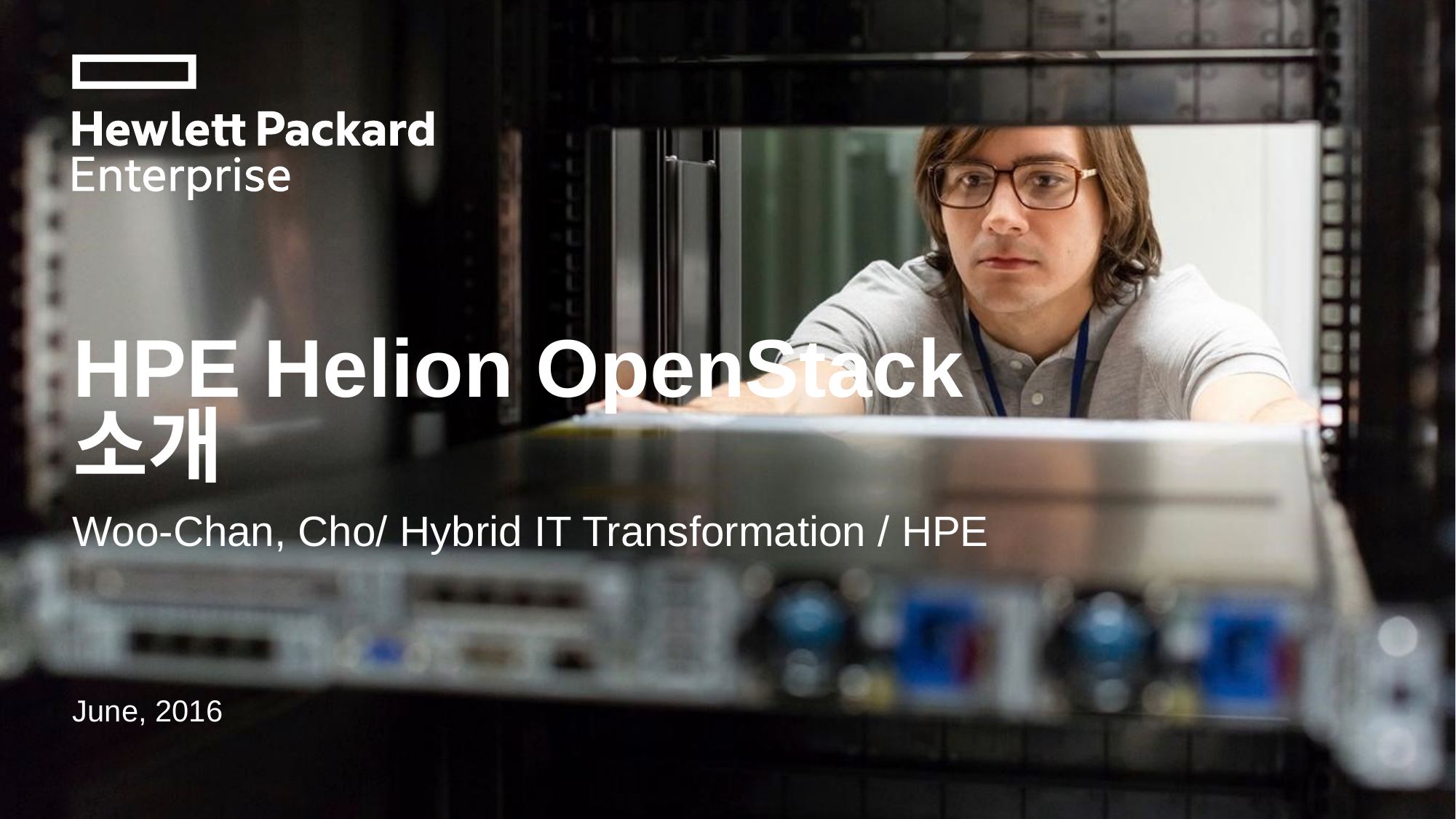

# HPE Helion OpenStack 소개
Woo-Chan, Cho/ Hybrid IT Transformation / HPE
June, 2016